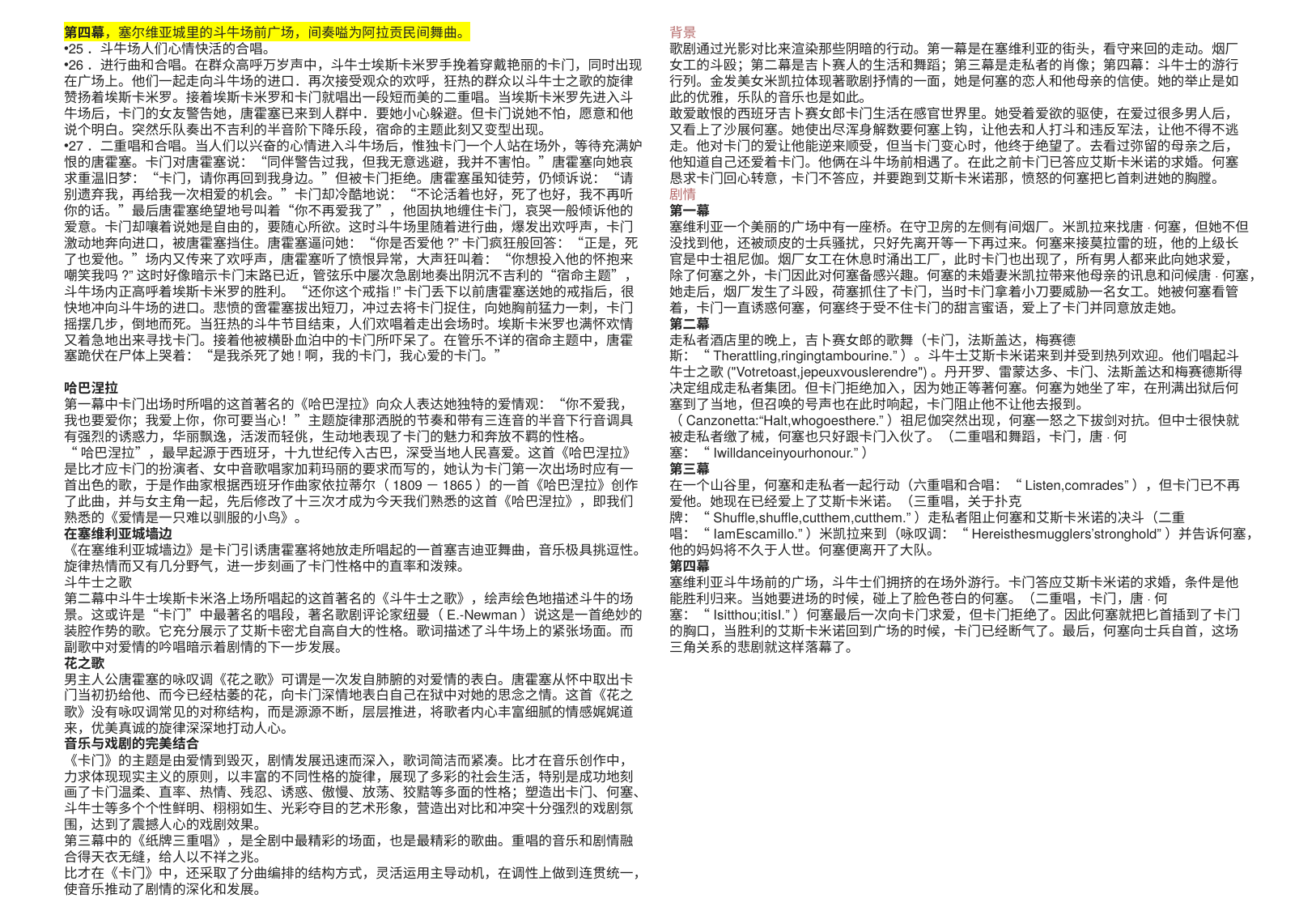

第四幕，塞尔维亚城里的斗牛场前广场，间奏嗌为阿拉贡民间舞曲。
25．斗牛场人们心情快活的合唱。
26．进行曲和合唱。在群众高呼万岁声中，斗牛士埃斯卡米罗手挽着穿戴艳丽的卡门，同时出现在广场上。他们一起走向斗牛场的进口．再次接受观众的欢呼，狂热的群众以斗牛士之歌的旋律赞扬着埃斯卡米罗。接着埃斯卡米罗和卡门就唱出一段短而美的二重唱。当埃斯卡米罗先进入斗牛场后，卡门的女友警告她，唐霍塞已来到人群中．要她小心躲避。但卡门说她不怕，愿意和他说个明白。突然乐队奏出不吉利的半音阶下降乐段，宿命的主题此刻又变型出现。
27．二重唱和合唱。当人们以兴奋的心情进入斗牛场后，惟独卡门一个人站在场外，等待充满妒恨的唐霍塞。卡门对唐霍塞说：“同伴警告过我，但我无意逃避，我并不害怕。”唐霍塞向她哀求重温旧梦：“卡门，请你再回到我身边。”但被卡门拒绝。唐霍塞虽知徒劳，仍倾诉说：“请别遗弃我，再给我一次相爱的机会。”卡门却冷酷地说：“不论活着也好，死了也好，我不再听你的话。”最后唐霍塞绝望地号叫着“你不再爱我了”，他固执地缠住卡门，哀哭一般倾诉他的爱意。卡门却嚷着说她是自由的，要随心所欲。这时斗牛场里随着进行曲，爆发出欢呼声，卡门激动地奔向进口，被唐霍塞挡住。唐霍塞逼问她：“你是否爱他?”卡门疯狂般回答：“正是，死了也爱他。”场内又传来了欢呼声，唐霍塞听了愤恨异常，大声狂叫着：“你想投入他的怀抱来嘲笑我吗?”这时好像暗示卡门末路已近，管弦乐中屡次急剧地奏出阴沉不吉利的“宿命主题”，斗牛场内正高呼着埃斯卡米罗的胜利。“还你这个戒指!”卡门丢下以前唐霍塞送她的戒指后，很快地冲向斗牛场的进口。悲愤的啻霍塞拔出短刀，冲过去将卡门捉住，向她胸前猛力一刺，卡门摇摆几步，倒地而死。当狂热的斗牛节目结束，人们欢唱着走出会场时。埃斯卡米罗也满怀欢情又着急地出来寻找卡门。接着他被横卧血泊中的卡门所吓呆了。在管乐不详的宿命主题中，唐霍塞跪伏在尸体上哭着：“是我杀死了她!啊，我的卡门，我心爱的卡门。”

哈巴涅拉
第一幕中卡门出场时所唱的这首著名的《哈巴涅拉》向众人表达她独特的爱情观：“你不爱我，我也要爱你；我爱上你，你可要当心！”主题旋律那洒脱的节奏和带有三连音的半音下行音调具有强烈的诱惑力，华丽飘逸，活泼而轻佻，生动地表现了卡门的魅力和奔放不羁的性格。
“哈巴涅拉”，最早起源于西班牙，十九世纪传入古巴，深受当地人民喜爱。这首《哈巴涅拉》是比才应卡门的扮演者、女中音歌唱家加莉玛丽的要求而写的，她认为卡门第一次出场时应有一首出色的歌，于是作曲家根据西班牙作曲家依拉蒂尔（1809－1865）的一首《哈巴涅拉》创作了此曲，并与女主角一起，先后修改了十三次才成为今天我们熟悉的这首《哈巴涅拉》，即我们熟悉的《爱情是一只难以驯服的小鸟》。
在塞维利亚城墙边
《在塞维利亚城墙边》是卡门引诱唐霍塞将她放走所唱起的一首塞吉迪亚舞曲，音乐极具挑逗性。旋律热情而又有几分野气，进一步刻画了卡门性格中的直率和泼辣。
斗牛士之歌
第二幕中斗牛士埃斯卡米洛上场所唱起的这首著名的《斗牛士之歌》，绘声绘色地描述斗牛的场景。这或许是“卡门”中最著名的唱段，著名歌剧评论家纽曼（E.-Newman）说这是一首绝妙的装腔作势的歌。它充分展示了艾斯卡密尤自高自大的性格。歌词描述了斗牛场上的紧张场面。而副歌中对爱情的吟唱暗示着剧情的下一步发展。
花之歌
男主人公唐霍塞的咏叹调《花之歌》可谓是一次发自肺腑的对爱情的表白。唐霍塞从怀中取出卡门当初扔给他、而今已经枯萎的花，向卡门深情地表白自己在狱中对她的思念之情。这首《花之歌》没有咏叹调常见的对称结构，而是源源不断，层层推进，将歌者内心丰富细腻的情感娓娓道来，优美真诚的旋律深深地打动人心。
音乐与戏剧的完美结合
《卡门》的主题是由爱情到毁灭，剧情发展迅速而深入，歌词简洁而紧凑。比才在音乐创作中，力求体现现实主义的原则，以丰富的不同性格的旋律，展现了多彩的社会生活，特别是成功地刻画了卡门温柔、直率、热情、残忍、诱惑、傲慢、放荡、狡黠等多面的性格；塑造出卡门、何塞、斗牛士等多个个性鲜明、栩栩如生、光彩夺目的艺术形象，营造出对比和冲突十分强烈的戏剧氛围，达到了震撼人心的戏剧效果。
第三幕中的《纸牌三重唱》，是全剧中最精彩的场面，也是最精彩的歌曲。重唱的音乐和剧情融合得天衣无缝，给人以不祥之兆。
比才在《卡门》中，还采取了分曲编排的结构方式，灵活运用主导动机，在调性上做到连贯统一，使音乐推动了剧情的深化和发展。

背景
歌剧通过光影对比来渲染那些阴暗的行动。第一幕是在塞维利亚的街头，看守来回的走动。烟厂女工的斗殴；第二幕是吉卜赛人的生活和舞蹈；第三幕是走私者的肖像；第四幕：斗牛士的游行行列。金发美女米凯拉体现著歌剧抒情的一面，她是何塞的恋人和他母亲的信使。她的举止是如此的优雅，乐队的音乐也是如此。
敢爱敢恨的西班牙吉卜赛女郎卡门生活在感官世界里。她受着爱欲的驱使，在爱过很多男人后，又看上了沙展何塞。她使出尽浑身解数要何塞上钩，让他去和人打斗和违反军法，让他不得不逃走。他对卡门的爱让他能逆来顺受，但当卡门变心时，他终于绝望了。去看过弥留的母亲之后，他知道自己还爱着卡门。他俩在斗牛场前相遇了。在此之前卡门已答应艾斯卡米诺的求婚。何塞恳求卡门回心转意，卡门不答应，并要跑到艾斯卡米诺那，愤怒的何塞把匕首刺进她的胸膛。
剧情
第一幕
塞维利亚一个美丽的广场中有一座桥。在守卫房的左侧有间烟厂。米凯拉来找唐·何塞，但她不但没找到他，还被顽皮的士兵骚扰，只好先离开等一下再过来。何塞来接莫拉雷的班，他的上级长官是中士祖尼伽。烟厂女工在休息时涌出工厂，此时卡门也出现了，所有男人都来此向她求爱，除了何塞之外，卡门因此对何塞备感兴趣。何塞的未婚妻米凯拉带来他母亲的讯息和问候唐·何塞，她走后，烟厂发生了斗殴，荷塞抓住了卡门，当时卡门拿着小刀要威胁一名女工。她被何塞看管着，卡门一直诱惑何塞，何塞终于受不住卡门的甜言蜜语，爱上了卡门并同意放走她。
第二幕
走私者酒店里的晚上，吉卜赛女郎的歌舞（卡门，法斯盖达，梅赛德斯：“Therattling,ringingtambourine.”）。斗牛士艾斯卡米诺来到并受到热列欢迎。他们唱起斗牛士之歌("Votretoast,jepeuxvouslerendre")。丹开罗、雷蒙达多、卡门、法斯盖达和梅赛德斯得决定组成走私者集团。但卡门拒绝加入，因为她正等著何塞。何塞为她坐了牢，在刑满出狱后何塞到了当地，但召唤的号声也在此时响起，卡门阻止他不让他去报到。（Canzonetta:“Halt,whogoesthere.”）祖尼伽突然出现，何塞一怒之下拔剑对抗。但中士很快就被走私者缴了械，何塞也只好跟卡门入伙了。（二重唱和舞蹈，卡门，唐·何塞：“Iwilldanceinyourhonour.”）
第三幕
在一个山谷里，何塞和走私者一起行动（六重唱和合唱：“Listen,comrades”），但卡门已不再爱他。她现在已经爱上了艾斯卡米诺。（三重唱，关于扑克牌：“Shuffle,shuffle,cutthem,cutthem.”）走私者阻止何塞和艾斯卡米诺的决斗（二重唱：“IamEscamillo.”）米凯拉来到（咏叹调：“Hereisthesmugglers’stronghold”）并告诉何塞，他的妈妈将不久于人世。何塞便离开了大队。
第四幕
塞维利亚斗牛场前的广场，斗牛士们拥挤的在场外游行。卡门答应艾斯卡米诺的求婚，条件是他能胜利归来。当她要进场的时候，碰上了脸色苍白的何塞。（二重唱，卡门，唐·何塞：“Isitthou;itisI.”）何塞最后一次向卡门求爱，但卡门拒绝了。因此何塞就把匕首插到了卡门的胸口，当胜利的艾斯卡米诺回到广场的时候，卡门已经断气了。最后，何塞向士兵自首，这场三角关系的悲剧就这样落幕了。